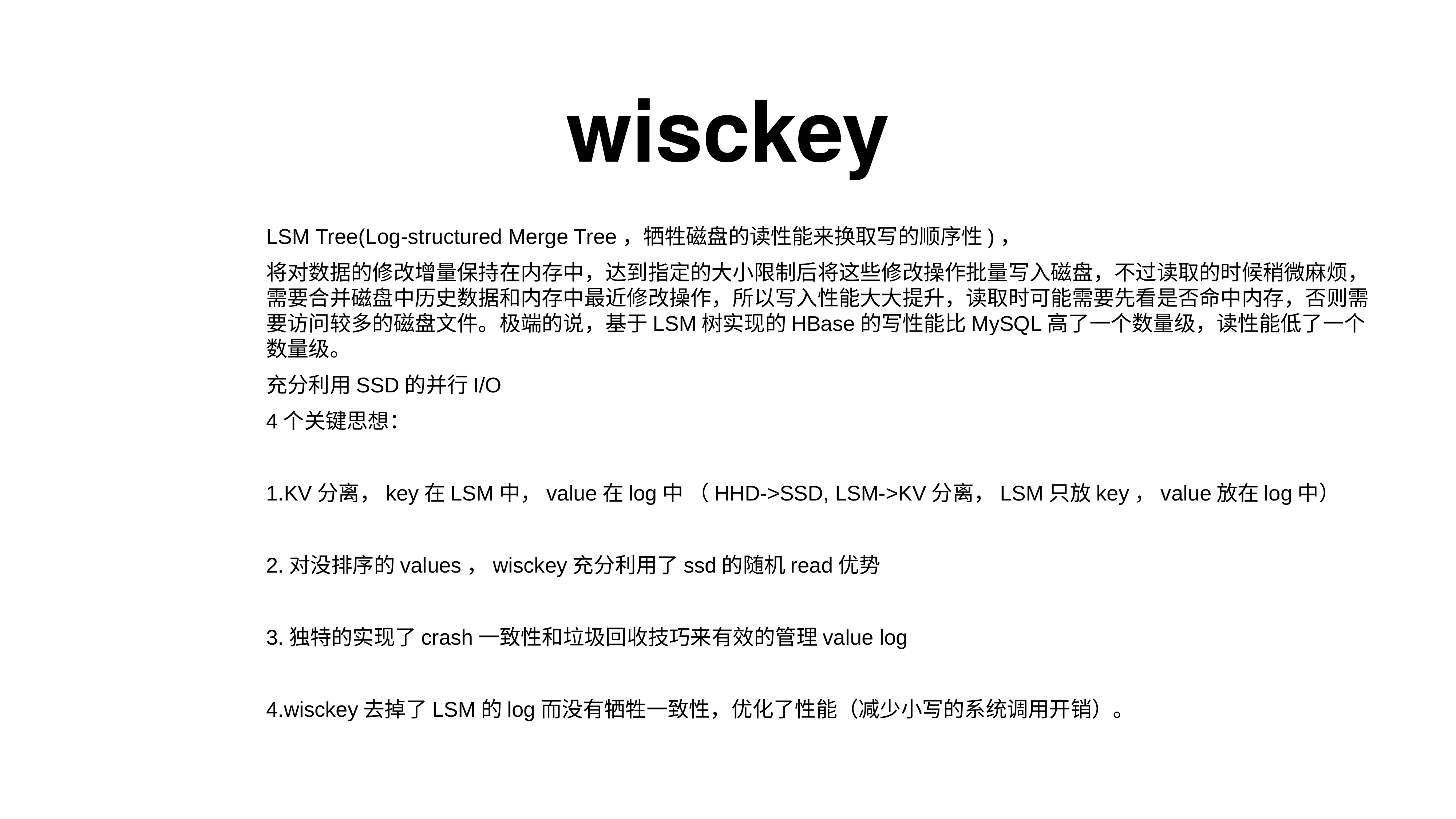

# wisckey
LSM Tree(Log-structured Merge Tree，牺牲磁盘的读性能来换取写的顺序性)，
将对数据的修改增量保持在内存中，达到指定的大小限制后将这些修改操作批量写入磁盘，不过读取的时候稍微麻烦，需要合并磁盘中历史数据和内存中最近修改操作，所以写入性能大大提升，读取时可能需要先看是否命中内存，否则需要访问较多的磁盘文件。极端的说，基于LSM树实现的HBase的写性能比MySQL高了一个数量级，读性能低了一个数量级。
充分利用SSD的并行I/O
4个关键思想：

1.KV分离，key在LSM中，value在log中 （HHD->SSD, LSM->KV分离，LSM只放key，value放在log中）

2.对没排序的values，wisckey充分利用了ssd的随机read优势

3.独特的实现了crash一致性和垃圾回收技巧来有效的管理value log

4.wisckey去掉了LSM的log而没有牺牲一致性，优化了性能（减少小写的系统调用开销）。